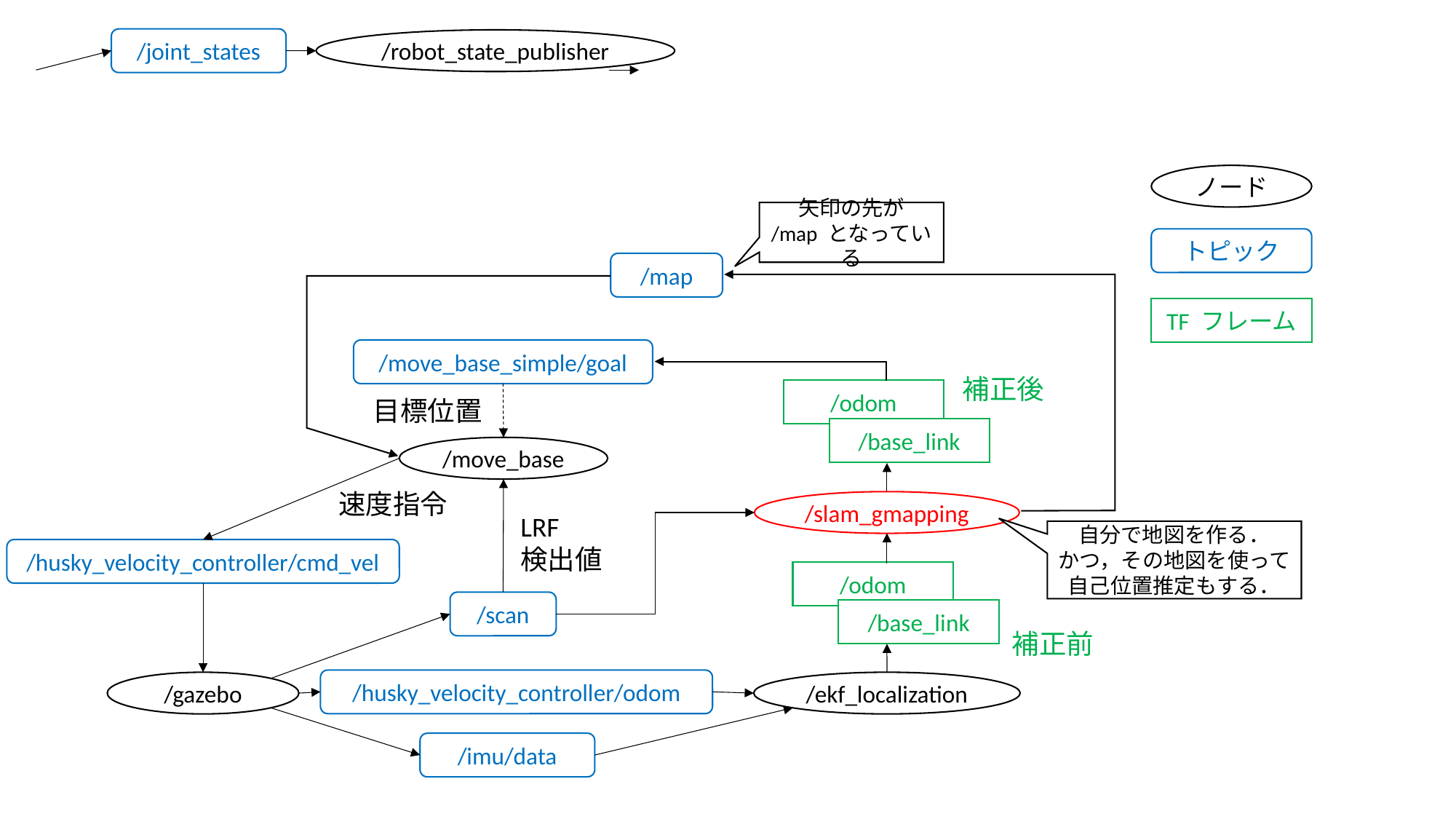

/joint_states
/robot_state_publisher
ノード
矢印の先が
/map となっている
トピック
/map

TF フレーム
/move_base_simple/goal

補正後
/odom
/base_link
目標位置
/move_base
速度指令
/slam_gmapping
LRF
検出値
自分で地図を作る．
かつ，その地図を使って
自己位置推定もする．
/husky_velocity_controller/cmd_vel
/odom
/base_link
/scan
補正前
/husky_velocity_controller/odom
/gazebo
/ekf_localization
/imu/data